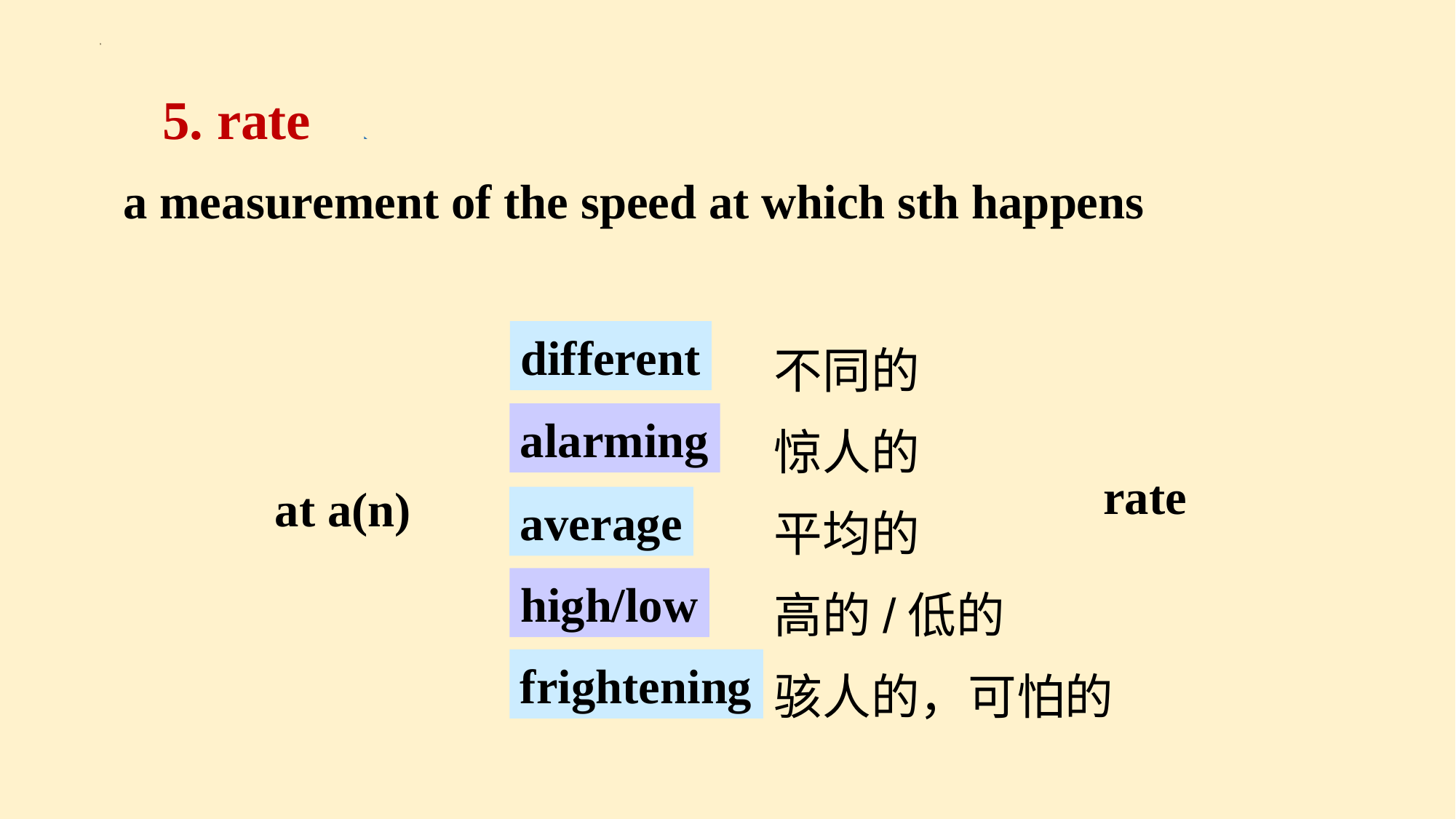

5. rate

a measurement of the speed at which sth happens
不同的
惊人的
平均的
高的/低的
骇人的，可怕的

different
alarming
rate
at a(n)
average
high/low
frightening